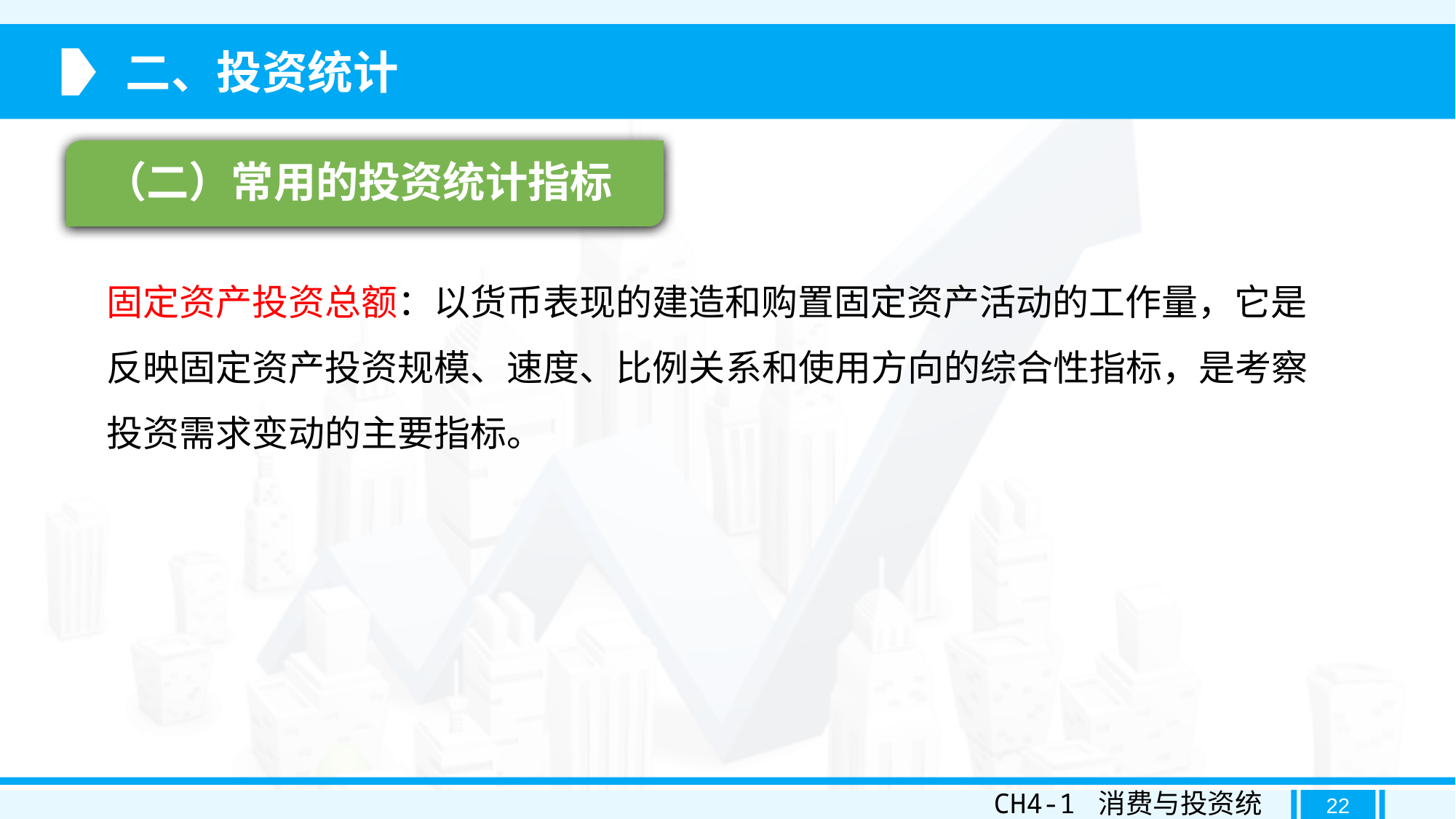

二、投资统计

（二）常用的投资统计指标
固定资产投资总额：以货币表现的建造和购置固定资产活动的工作量，它是反映固定资产投资规模、速度、比例关系和使用方向的综合性指标，是考察投资需求变动的主要指标。
CH4-1 消费与投资统计
22